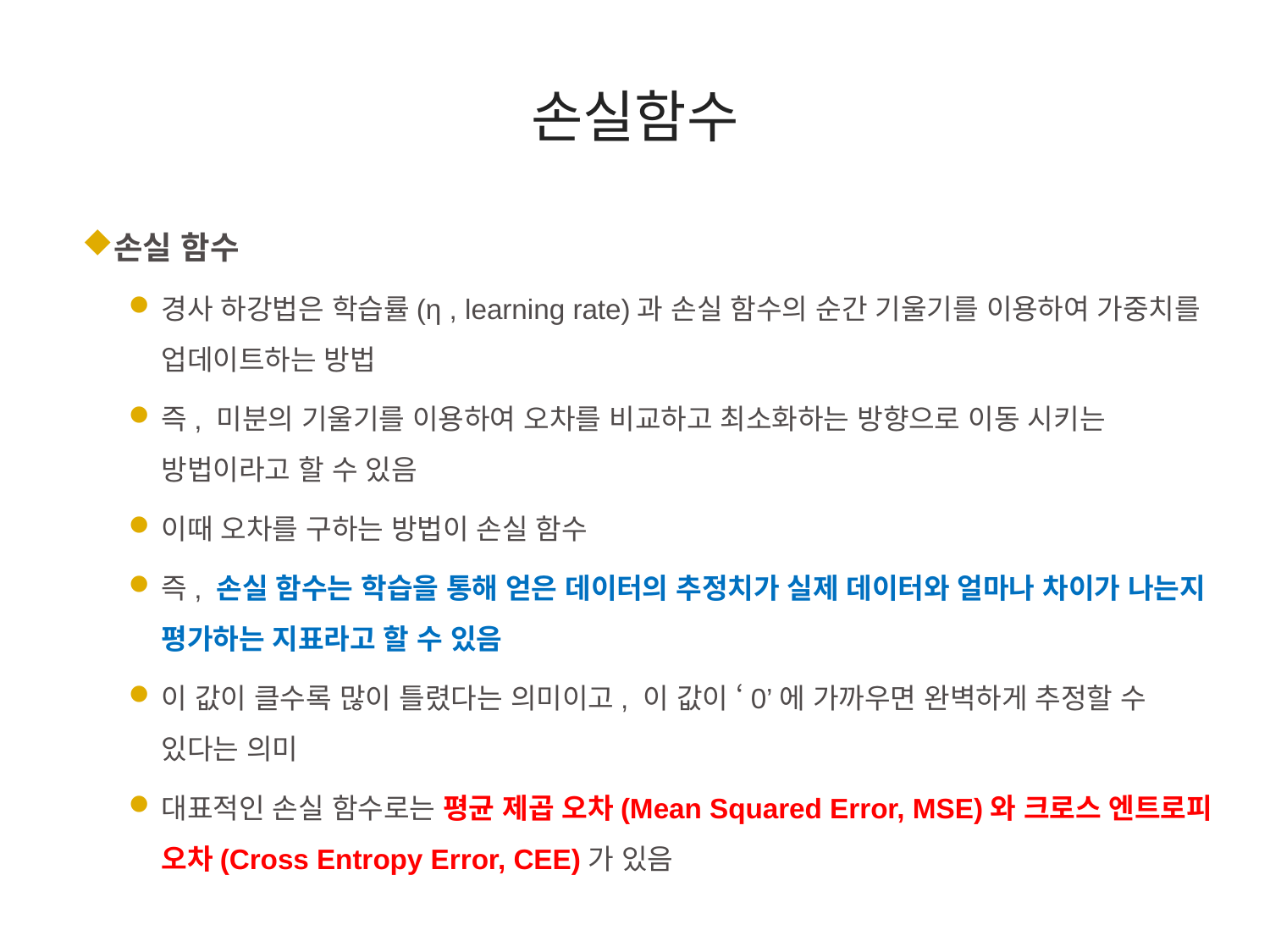

손실함수
손실 함수
경사 하강법은 학습률(η , learning rate)과 손실 함수의 순간 기울기를 이용하여 가중치를 업데이트하는 방법
즉, 미분의 기울기를 이용하여 오차를 비교하고 최소화하는 방향으로 이동 시키는 방법이라고 할 수 있음
이때 오차를 구하는 방법이 손실 함수
즉, 손실 함수는 학습을 통해 얻은 데이터의 추정치가 실제 데이터와 얼마나 차이가 나는지 평가하는 지표라고 할 수 있음
이 값이 클수록 많이 틀렸다는 의미이고, 이 값이 ‘0’에 가까우면 완벽하게 추정할 수 있다는 의미
대표적인 손실 함수로는 평균 제곱 오차(Mean Squared Error, MSE)와 크로스 엔트로피 오차(Cross Entropy Error, CEE)가 있음